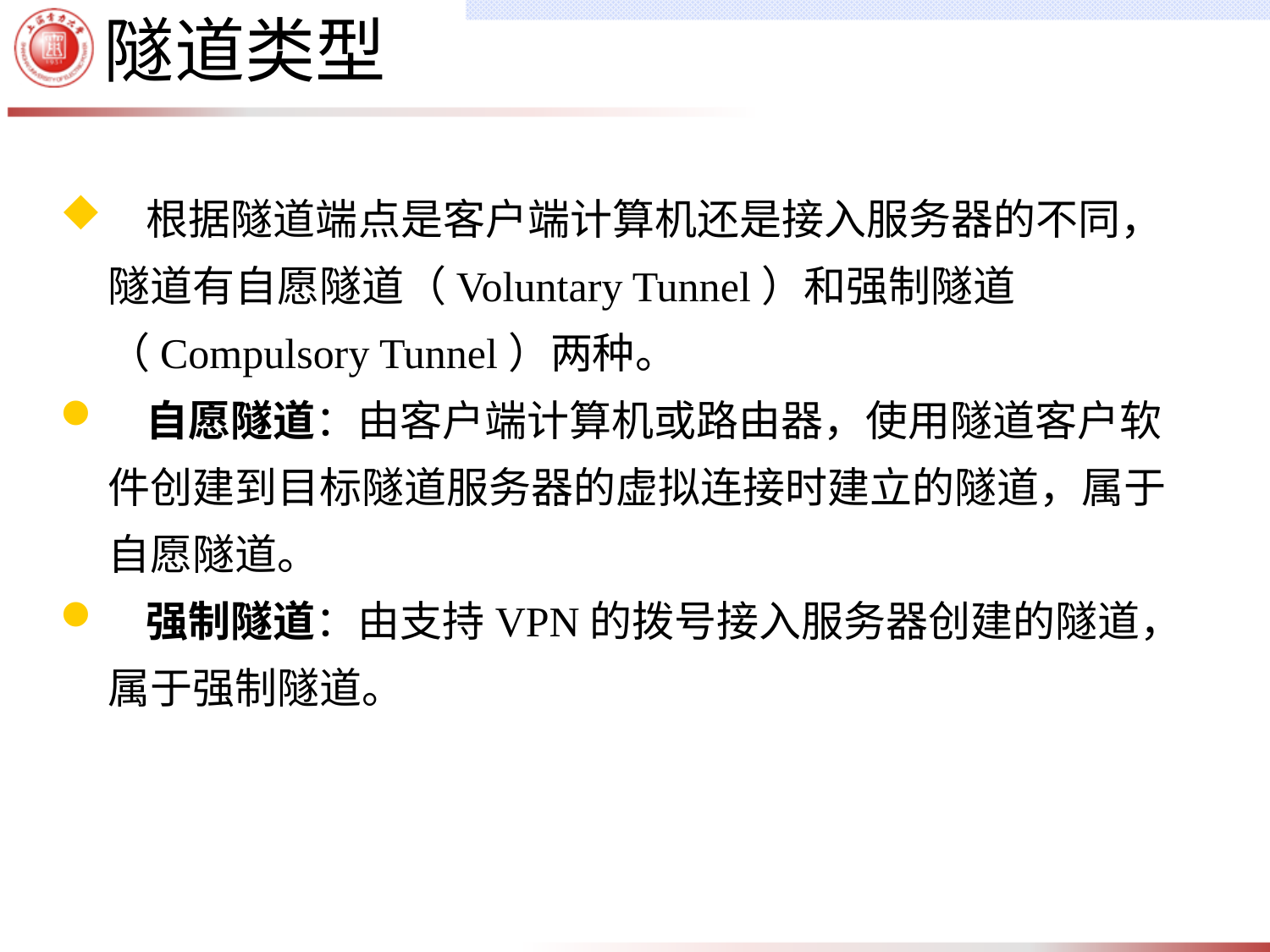

隧道类型
   根据隧道端点是客户端计算机还是接入服务器的不同，隧道有自愿隧道（Voluntary Tunnel）和强制隧道（Compulsory Tunnel）两种。
   自愿隧道：由客户端计算机或路由器，使用隧道客户软件创建到目标隧道服务器的虚拟连接时建立的隧道，属于自愿隧道。
   强制隧道：由支持VPN的拨号接入服务器创建的隧道，属于强制隧道。